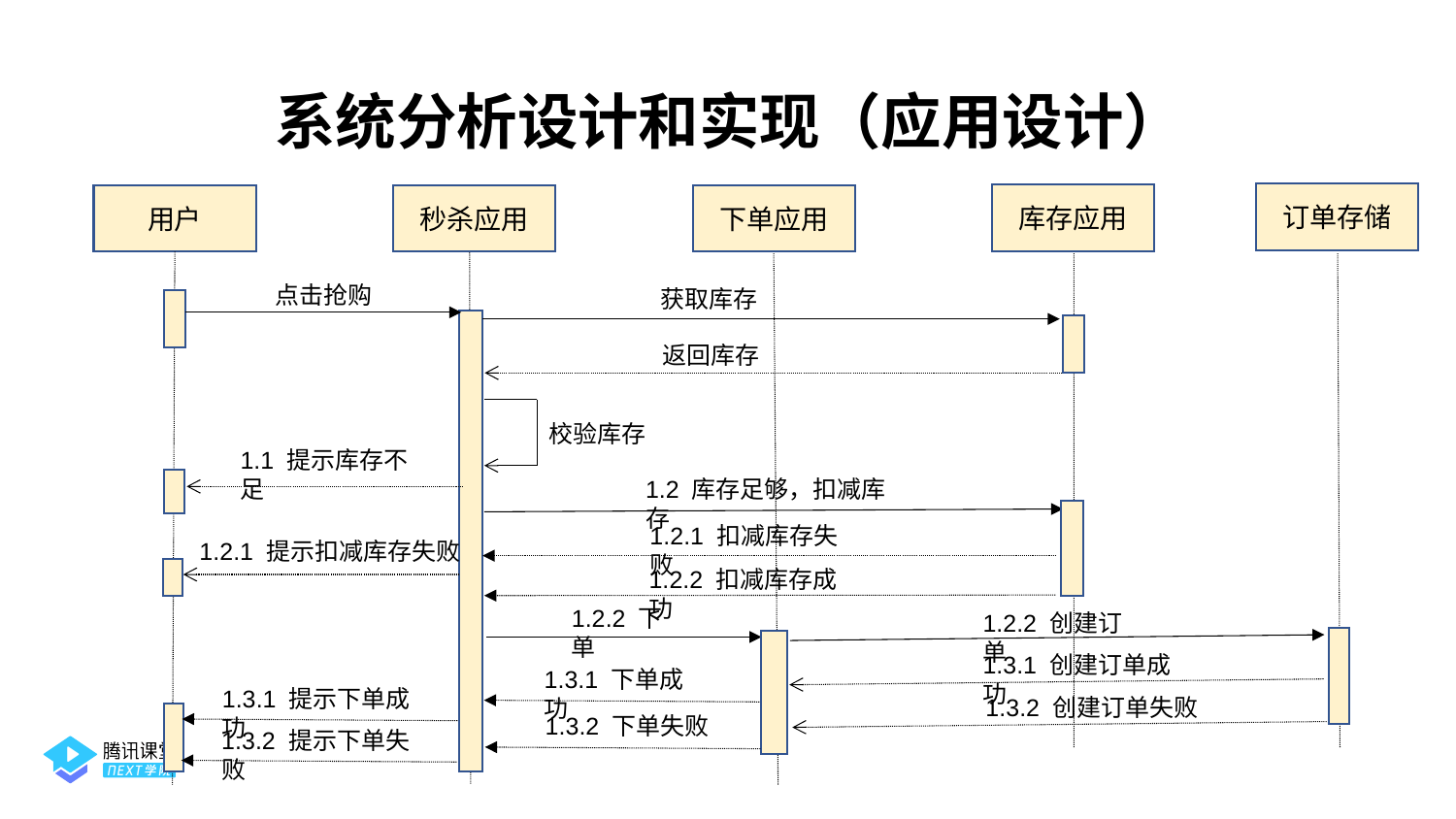

系统分析设计和实现（应用设计）
订单存储
库存应用
用户
秒杀应用
下单应用
点击抢购
获取库存

返回库存
校验库存
1.1 提示库存不足
1.2 库存足够，扣减库存

1.2.1 扣减库存失败
1.2.1 提示扣减库存失败
1.2.2 扣减库存成功

1.2.2 下单
1.2.2 创建订单

1.3.1 创建订单成功
1.3.1 下单成功
1.3.1 提示下单成功
1.3.2 创建订单失败

1.3.2 下单失败
1.3.2 提示下单失败